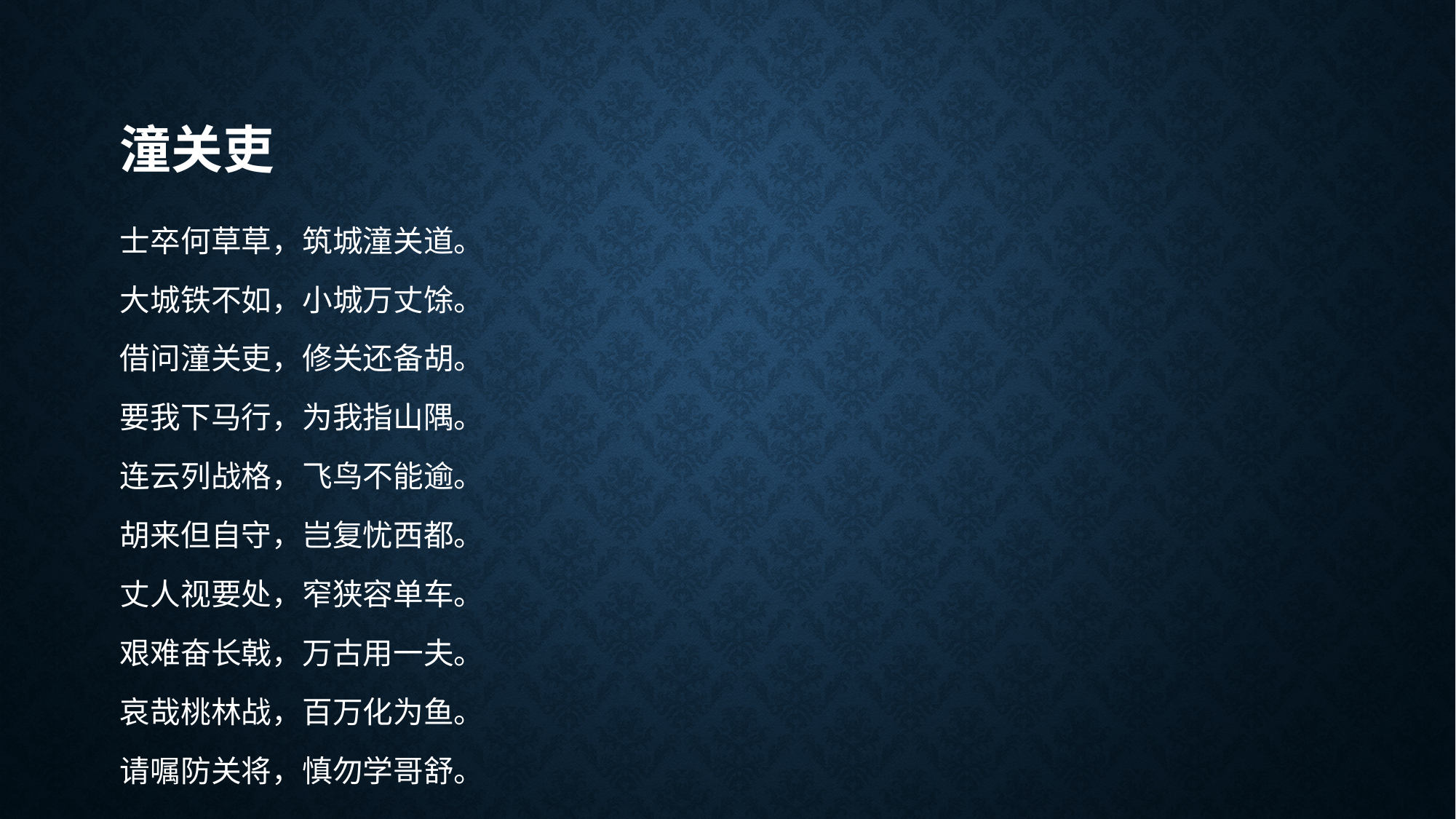

# 潼关吏
士卒何草草，筑城潼关道。
大城铁不如，小城万丈馀。
借问潼关吏，修关还备胡。
要我下马行，为我指山隅。
连云列战格，飞鸟不能逾。
胡来但自守，岂复忧西都。
丈人视要处，窄狭容单车。
艰难奋长戟，万古用一夫。
哀哉桃林战，百万化为鱼。
请嘱防关将，慎勿学哥舒。